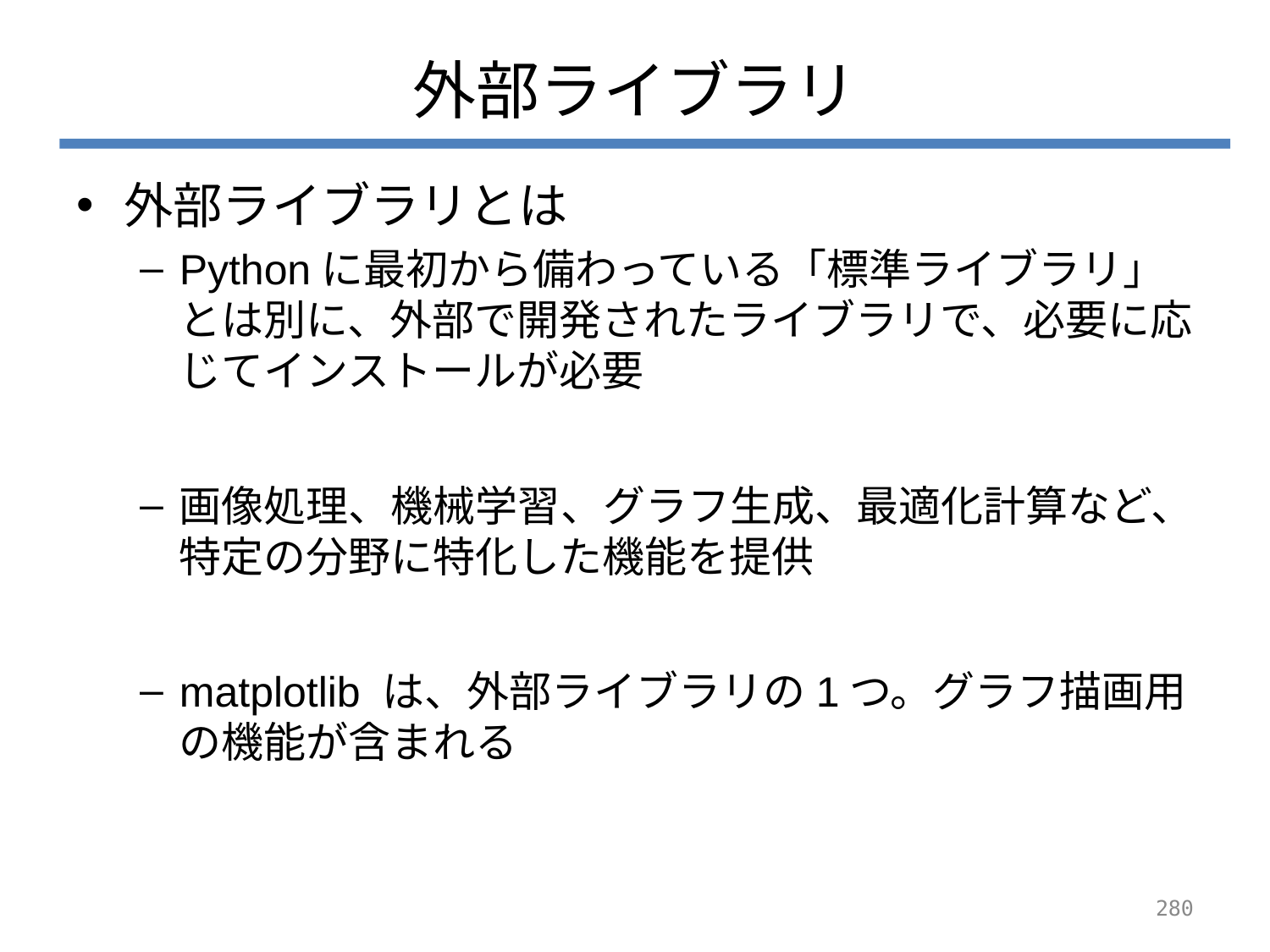

# 外部ライブラリ
外部ライブラリとは
Pythonに最初から備わっている「標準ライブラリ」とは別に、外部で開発されたライブラリで、必要に応じてインストールが必要

画像処理、機械学習、グラフ生成、最適化計算など、特定の分野に特化した機能を提供

matplotlib は、外部ライブラリの1つ。グラフ描画用の機能が含まれる
280